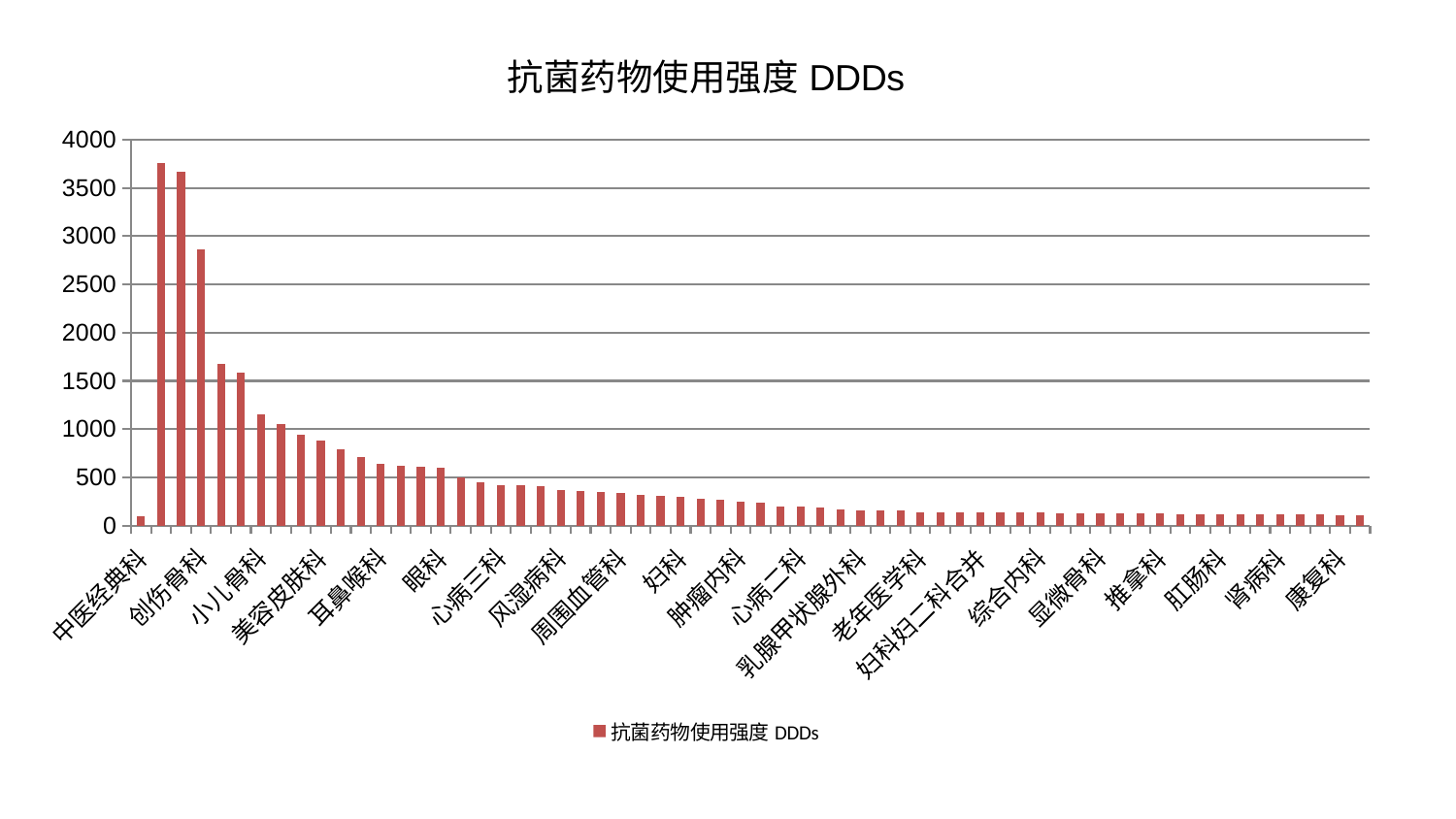

### Chart: 抗菌药物使用强度DDDs

| Category | 抗菌药物使用强度DDDs |
|---|---|
| 中医经典科 | 100.0 |
| 小儿推拿科 | 3754.226274441855 |
| 心血管内科 | 3664.60141507695 |
| 创伤骨科 | 2862.1472807526134 |
| 肝胆外科 | 1673.0117778420333 |
| 神经外科 | 1583.4472617006188 |
| 小儿骨科 | 1152.5146780064483 |
| 妇二科 | 1052.1700597700933 |
| 胸外科 | 942.6159204973155 |
| 美容皮肤科 | 881.7249815788047 |
| 呼吸内科 | 786.4325249132919 |
| 脊柱骨科 | 708.4402339308252 |
| 耳鼻喉科 | 637.5793744605413 |
| 运动损伤骨科 | 617.3168488673849 |
| 脑病二科 | 608.3647853475891 |
| 眼科 | 601.4050158650402 |
| 泌尿外科 | 502.74721312729275 |
| 脾胃病科 | 446.99519786924344 |
| 心病三科 | 414.3646403986204 |
| 消化内科 | 413.5244722259515 |
| 脑病一科 | 409.682020827304 |
| 风湿病科 | 367.28099406397587 |
| 神经内科 | 359.6792297812425 |
| 重症医学科 | 349.4515288677051 |
| 周围血管科 | 341.4686077943904 |
| 内分泌科 | 317.8952262309164 |
| 东区肾病科 | 304.1863244772322 |
| 妇科 | 298.8830288491038 |
| 肾脏内科 | 275.88658215535725 |
| 医院 | 265.31382698346727 |
| 肿瘤内科 | 245.83265067159567 |
| 男科 | 235.7766180939562 |
| 脾胃科消化科合并 | 199.33992727526217 |
| 心病二科 | 192.71656519592165 |
| 身心医学科 | 190.46618940835853 |
| 脑病三科 | 163.34514635277344 |
| 乳腺甲状腺外科 | 156.47087765040484 |
| 皮肤科 | 156.13528173294688 |
| 关节骨科 | 154.39513404055424 |
| 老年医学科 | 139.6462676622606 |
| 心病四科 | 139.2081509016676 |
| 骨科 | 136.40216993953544 |
| 妇科妇二科合并 | 134.88987841524784 |
| 普通外科 | 134.02586542731302 |
| 中医外治中心 | 133.60543355673772 |
| 综合内科 | 132.65322554563113 |
| 肝病科 | 130.21273903240603 |
| 血液科 | 128.7374872809754 |
| 显微骨科 | 125.3708999608498 |
| 心病一科 | 124.04894281868302 |
| 产科 | 122.72529498601662 |
| 推拿科 | 121.4314271675908 |
| 东区重症医学科 | 119.51312896345613 |
| 口腔科 | 118.75421987004147 |
| 肛肠科 | 118.2927241726673 |
| 治未病中心 | 118.2294394455076 |
| 儿科 | 113.21710411755612 |
| 肾病科 | 113.13825665181369 |
| 针灸科 | 112.6441111784903 |
| 西区重症医学科 | 110.91589530421393 |
| 康复科 | 103.41478785616785 |
| 微创骨科 | 101.94238997855022 |
37